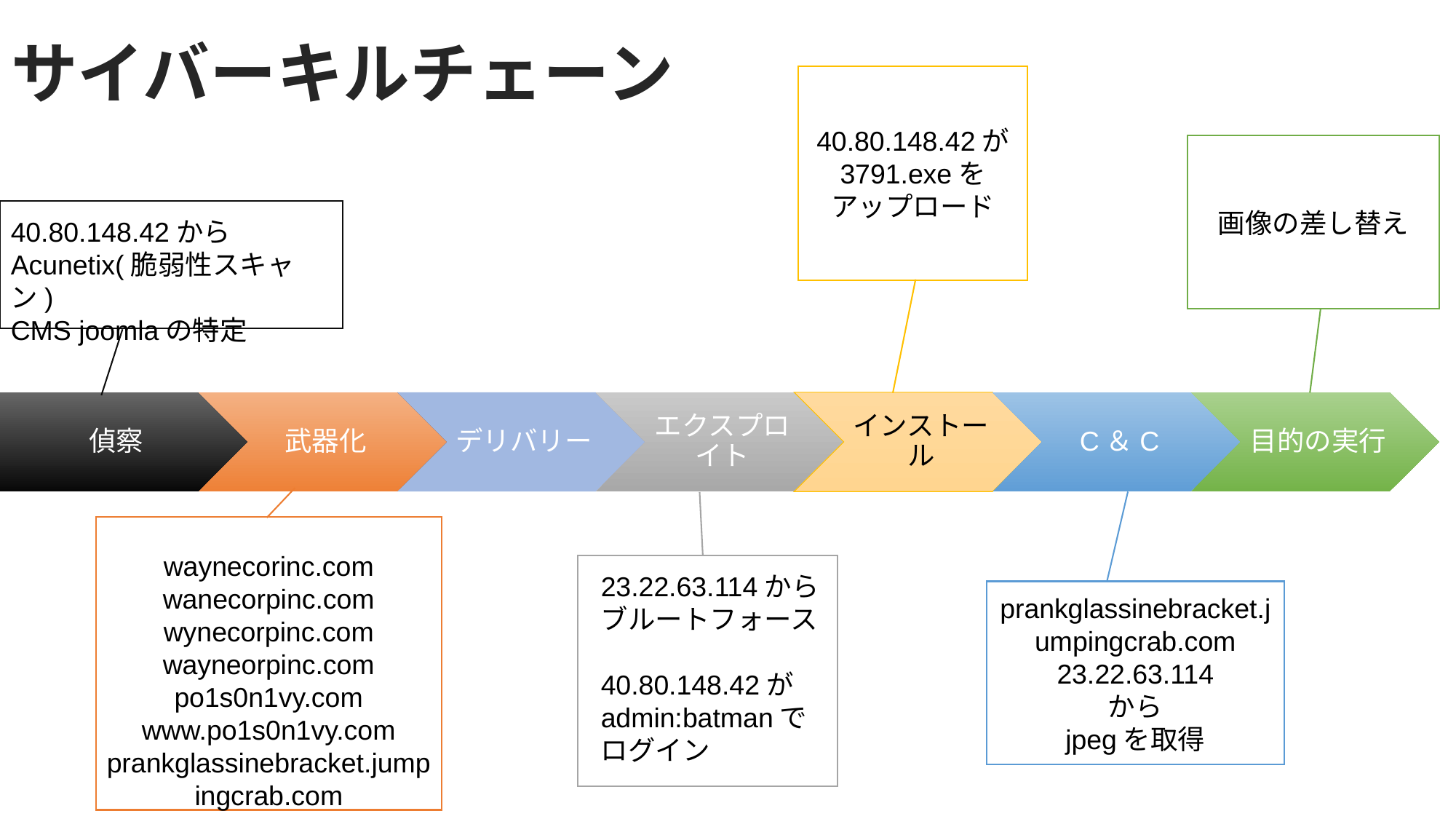

# サイバーキルチェーン
40.80.148.42が
3791.exeを
アップロード

画像の差し替え

40.80.148.42からAcunetix(脆弱性スキャン)
CMS joomlaの特定
偵察
武器化
デリバリー
エクスプロイト
インストール
C＆C
目的の実行

waynecorinc.com
wanecorpinc.com
wynecorpinc.com
wayneorpinc.com
po1s0n1vy.com
www.po1s0n1vy.com
prankglassinebracket.jumpingcrab.com

23.22.63.114からブルートフォース

40.80.148.42が
admin:batmanで
ログイン
prankglassinebracket.jumpingcrab.com
23.22.63.114
から
jpegを取得